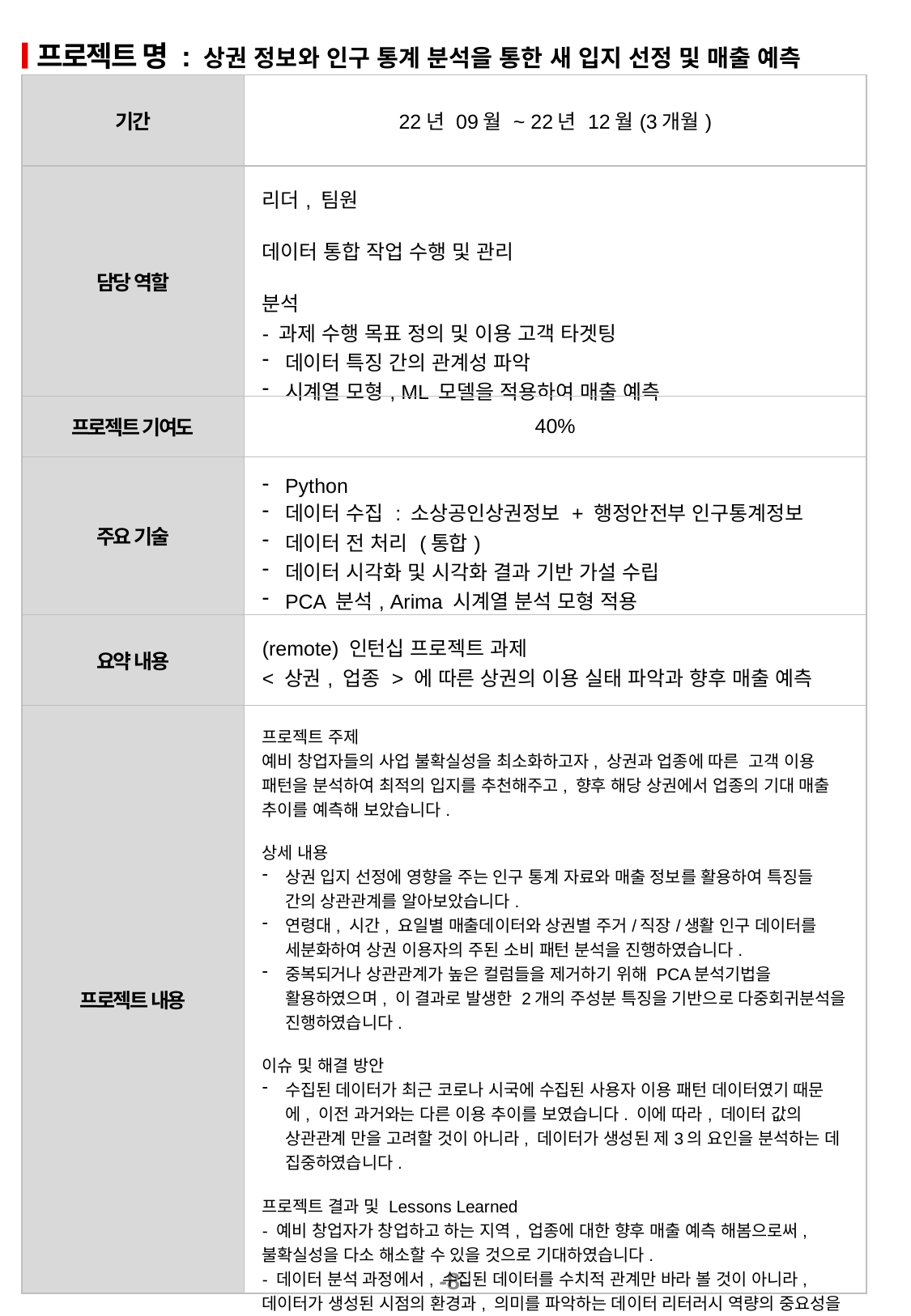

프로젝트 명 : 상권 정보와 인구 통계 분석을 통한 새 입지 선정 및 매출 예측

| 기간 | 22년 09월 ~ 22년 12월(3개월) |
| --- | --- |
| 담당 역할 | 리더, 팀원 데이터 통합 작업 수행 및 관리 분석 - 과제 수행 목표 정의 및 이용 고객 타겟팅 데이터 특징 간의 관계성 파악 시계열 모형, ML 모델을 적용하여 매출 예측 |
| 프로젝트 기여도 | 40% |
| 주요 기술 | Python 데이터 수집 : 소상공인상권정보 + 행정안전부 인구통계정보 데이터 전 처리 (통합) 데이터 시각화 및 시각화 결과 기반 가설 수립 PCA 분석, Arima 시계열 분석 모형 적용 |
| 요약 내용 | (remote) 인턴십 프로젝트 과제 < 상권, 업종 > 에 따른 상권의 이용 실태 파악과 향후 매출 예측 |
| 프로젝트 내용 | 프로젝트 주제 예비 창업자들의 사업 불확실성을 최소화하고자, 상권과 업종에 따른 고객 이용 패턴을 분석하여 최적의 입지를 추천해주고, 향후 해당 상권에서 업종의 기대 매출 추이를 예측해 보았습니다. 상세 내용 상권 입지 선정에 영향을 주는 인구 통계 자료와 매출 정보를 활용하여 특징들 간의 상관관계를 알아보았습니다. 연령대, 시간, 요일별 매출데이터와 상권별 주거/직장/생활 인구 데이터를 세분화하여 상권 이용자의 주된 소비 패턴 분석을 진행하였습니다. 중복되거나 상관관계가 높은 컬럼들을 제거하기 위해 PCA분석기법을 활용하였으며, 이 결과로 발생한 2개의 주성분 특징을 기반으로 다중회귀분석을 진행하였습니다. 이슈 및 해결 방안 수집된 데이터가 최근 코로나 시국에 수집된 사용자 이용 패턴 데이터였기 때문에, 이전 과거와는 다른 이용 추이를 보였습니다. 이에 따라, 데이터 값의 상관관계 만을 고려할 것이 아니라, 데이터가 생성된 제3의 요인을 분석하는 데 집중하였습니다. 프로젝트 결과 및 Lessons Learned - 예비 창업자가 창업하고 하는 지역, 업종에 대한 향후 매출 예측 해봄으로써, 불확실성을 다소 해소할 수 있을 것으로 기대하였습니다. - 데이터 분석 과정에서, 수집된 데이터를 수치적 관계만 바라 볼 것이 아니라, 데이터가 생성된 시점의 환경과, 의미를 파악하는 데이터 리터러시 역량의 중요성을 깨닫게 되었습니다. |
-8-